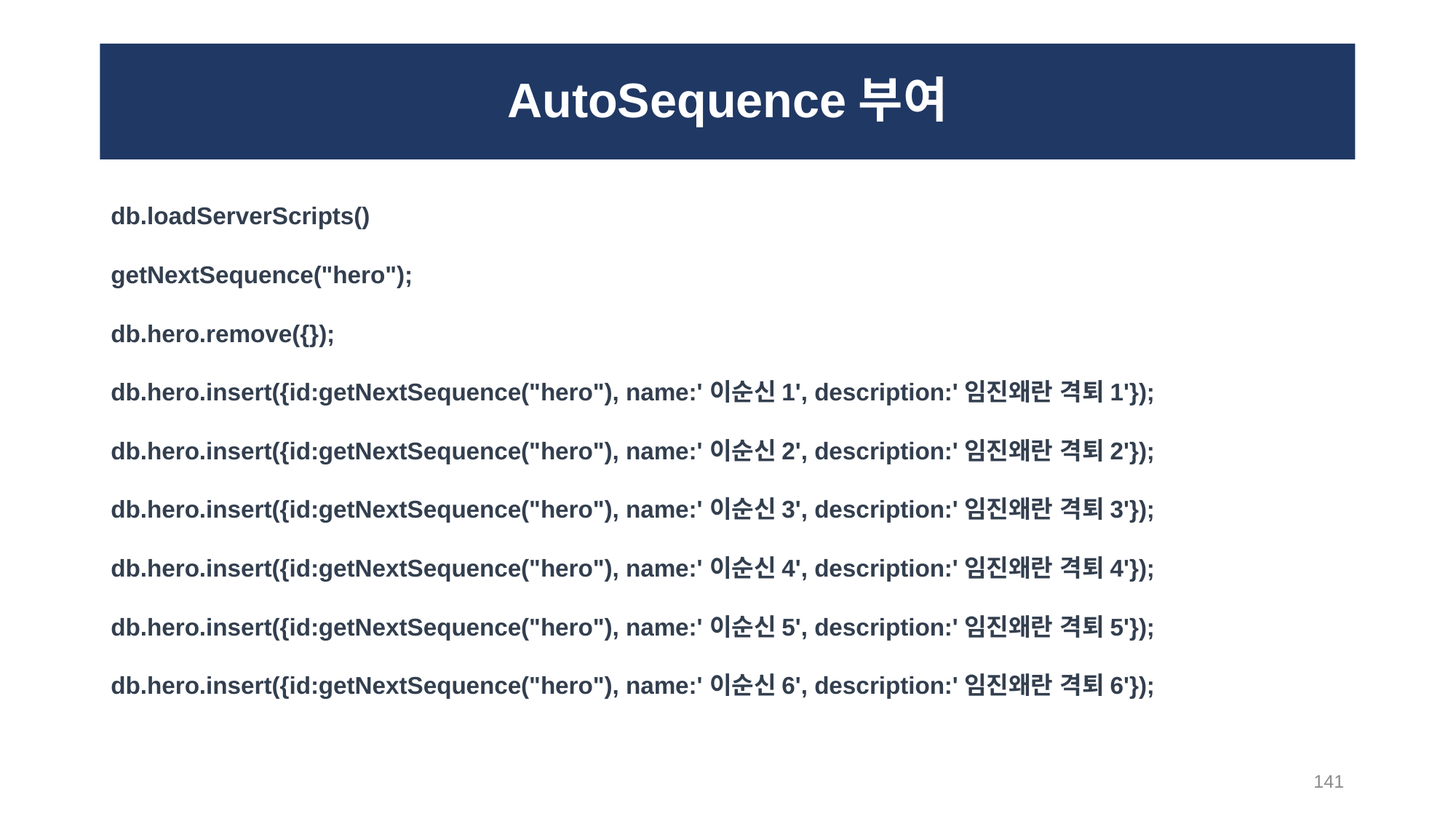

# AutoSequence부여
db.loadServerScripts()
getNextSequence("hero");
db.hero.remove({});
db.hero.insert({id:getNextSequence("hero"), name:'이순신1', description:'임진왜란 격퇴1'});
db.hero.insert({id:getNextSequence("hero"), name:'이순신2', description:'임진왜란 격퇴2'});
db.hero.insert({id:getNextSequence("hero"), name:'이순신3', description:'임진왜란 격퇴3'});
db.hero.insert({id:getNextSequence("hero"), name:'이순신4', description:'임진왜란 격퇴4'});
db.hero.insert({id:getNextSequence("hero"), name:'이순신5', description:'임진왜란 격퇴5'});
db.hero.insert({id:getNextSequence("hero"), name:'이순신6', description:'임진왜란 격퇴6'});

141